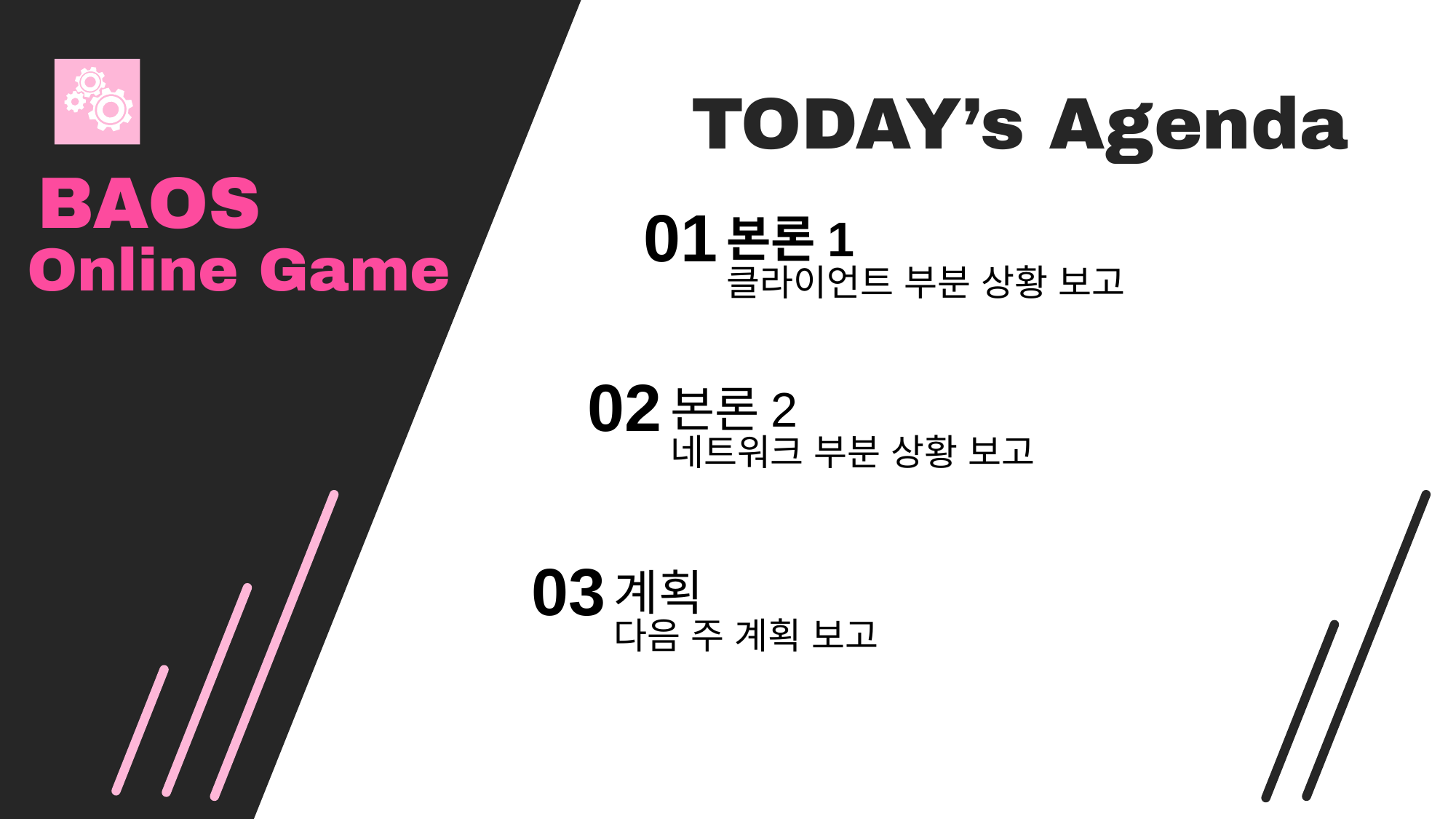

TODAY’s Agenda
BAOS
01
본론1
클라이언트 부분 상황 보고
Online Game
02
본론2
네트워크 부분 상황 보고
03
계획
다음 주 계획 보고